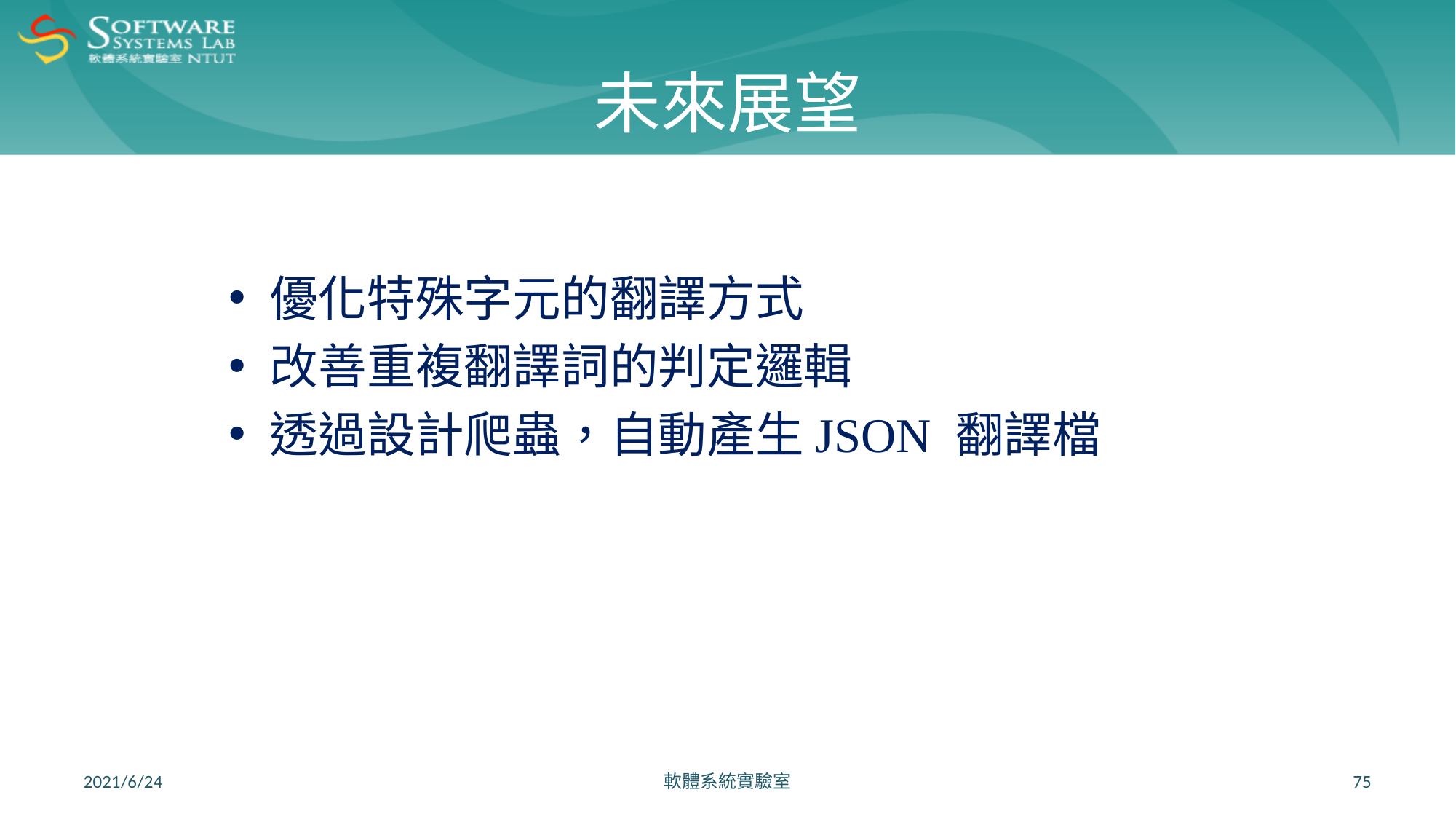

# 未來展望
優化特殊字元的翻譯方式
改善重複翻譯詞的判定邏輯
透過設計爬蟲，自動產生JSON 翻譯檔
2021/6/24
軟體系統實驗室
75